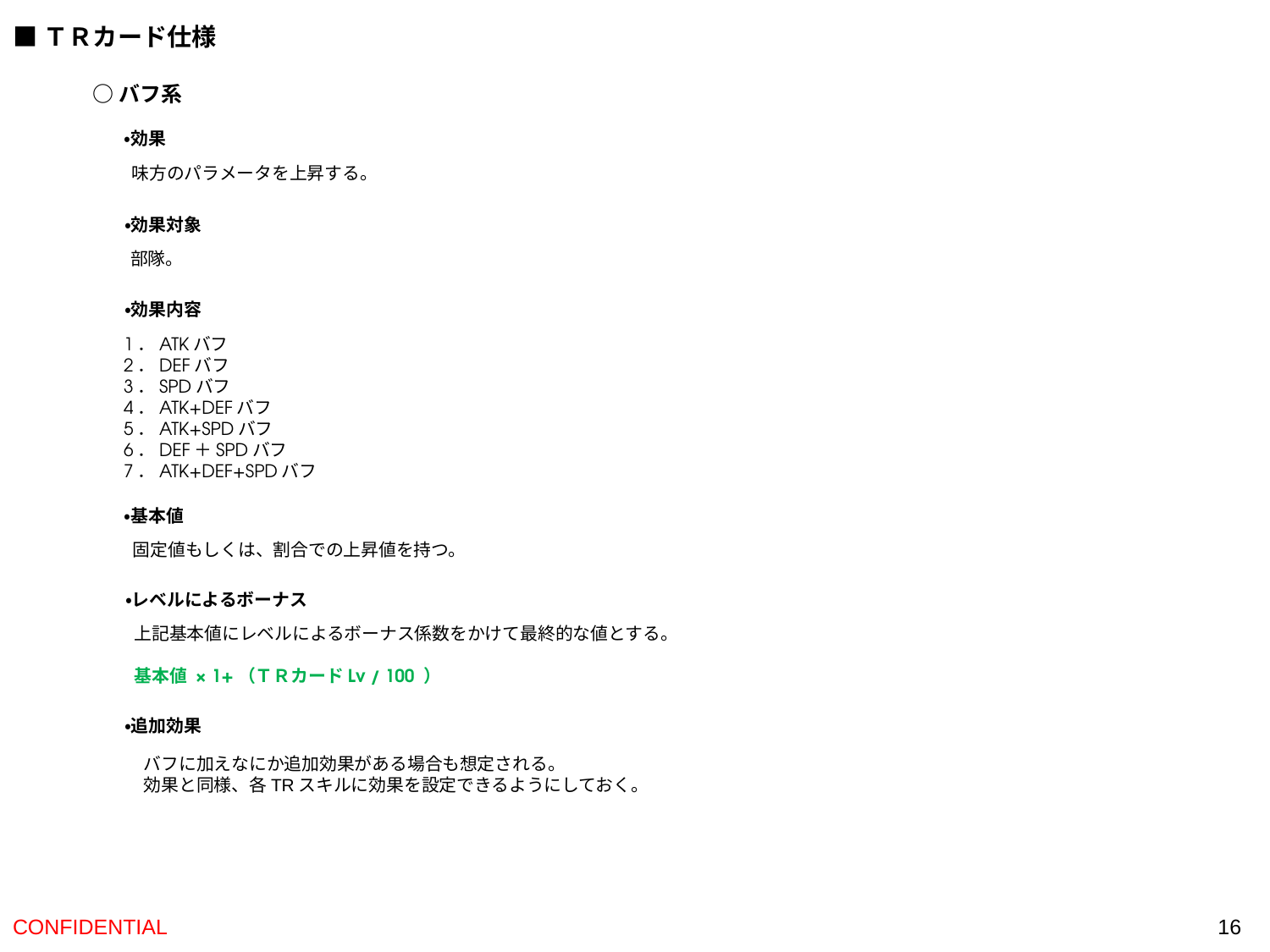

■ＴＲカード仕様
○バフ系
・効果
味方のパラメータを上昇する。
・効果対象
部隊。
・効果内容
1．ATKバフ
2．DEFバフ
3．SPDバフ
4．ATK+DEFバフ
5．ATK+SPDバフ
6．DEF＋SPDバフ
7．ATK+DEF+SPDバフ
・基本値
固定値もしくは、割合での上昇値を持つ。
・レベルによるボーナス
上記基本値にレベルによるボーナス係数をかけて最終的な値とする。

基本値 × 1+（ＴＲカードLv / 100 ）
・追加効果
バフに加えなにか追加効果がある場合も想定される。
効果と同様、各TRスキルに効果を設定できるようにしておく。
16
CONFIDENTIAL